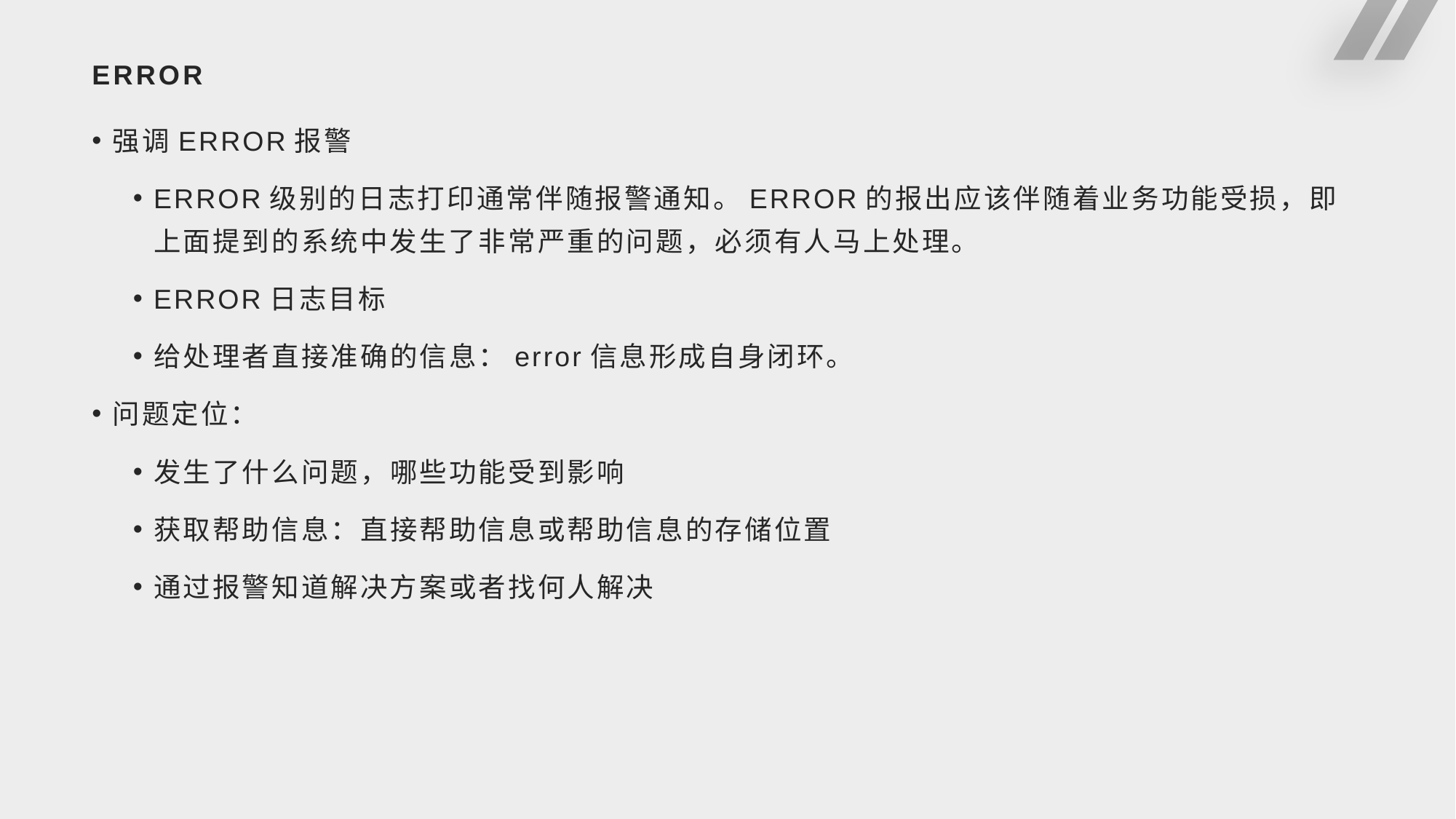

# ERROR
强调ERROR报警
ERROR级别的日志打印通常伴随报警通知。ERROR的报出应该伴随着业务功能受损，即上面提到的系统中发生了非常严重的问题，必须有人马上处理。
ERROR日志目标
给处理者直接准确的信息：error信息形成自身闭环。
问题定位：
发生了什么问题，哪些功能受到影响
获取帮助信息：直接帮助信息或帮助信息的存储位置
通过报警知道解决方案或者找何人解决